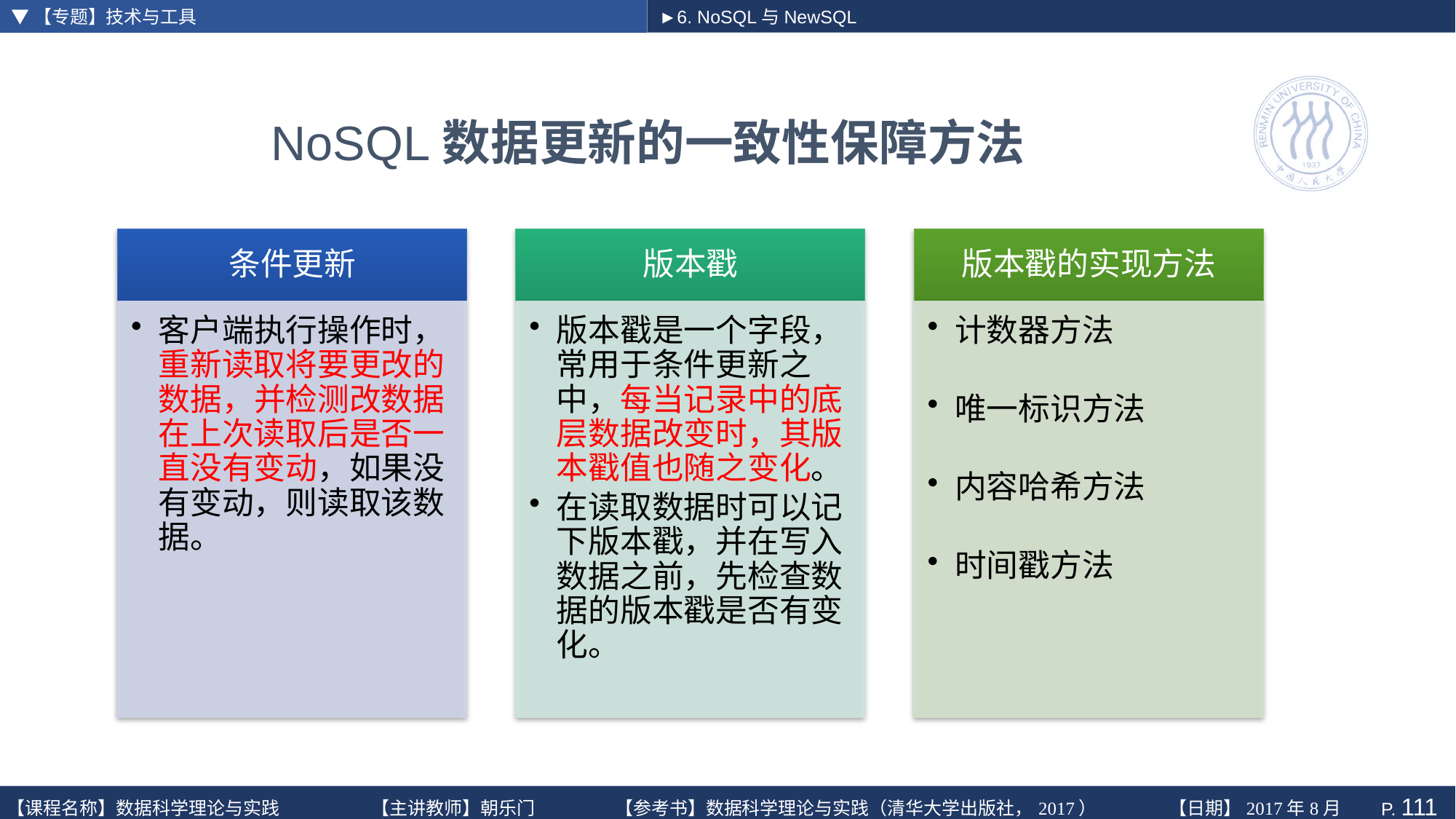

▼【专题】技术与工具
►6. NoSQL与NewSQL
# NoSQL数据更新的一致性保障方法
条件更新
客户端执行操作时，重新读取将要更改的数据，并检测改数据在上次读取后是否一直没有变动，如果没有变动，则读取该数据。
版本戳
版本戳是一个字段，常用于条件更新之中，每当记录中的底层数据改变时，其版本戳值也随之变化。
在读取数据时可以记下版本戳，并在写入数据之前，先检查数据的版本戳是否有变化。
版本戳的实现方法
计数器方法

唯一标识方法

内容哈希方法

时间戳方法